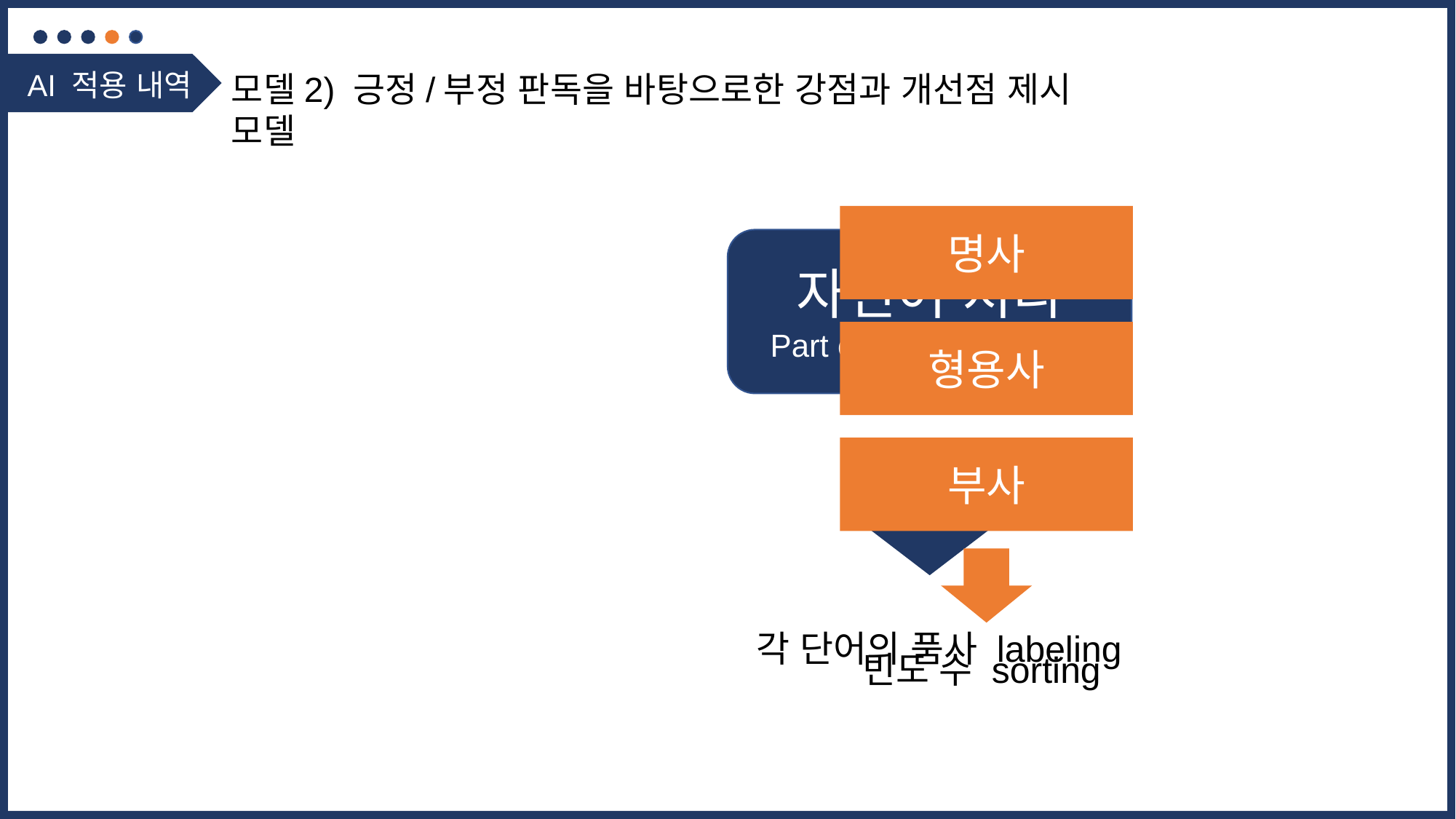

AI 적용 내역
모델2) 긍정/부정 판독을 바탕으로한 강점과 개선점 제시 모델
명사
형용사
부사

빈도 수 sorting
자연어 처리
Part of speech tagging

각 단어의 품사 labeling